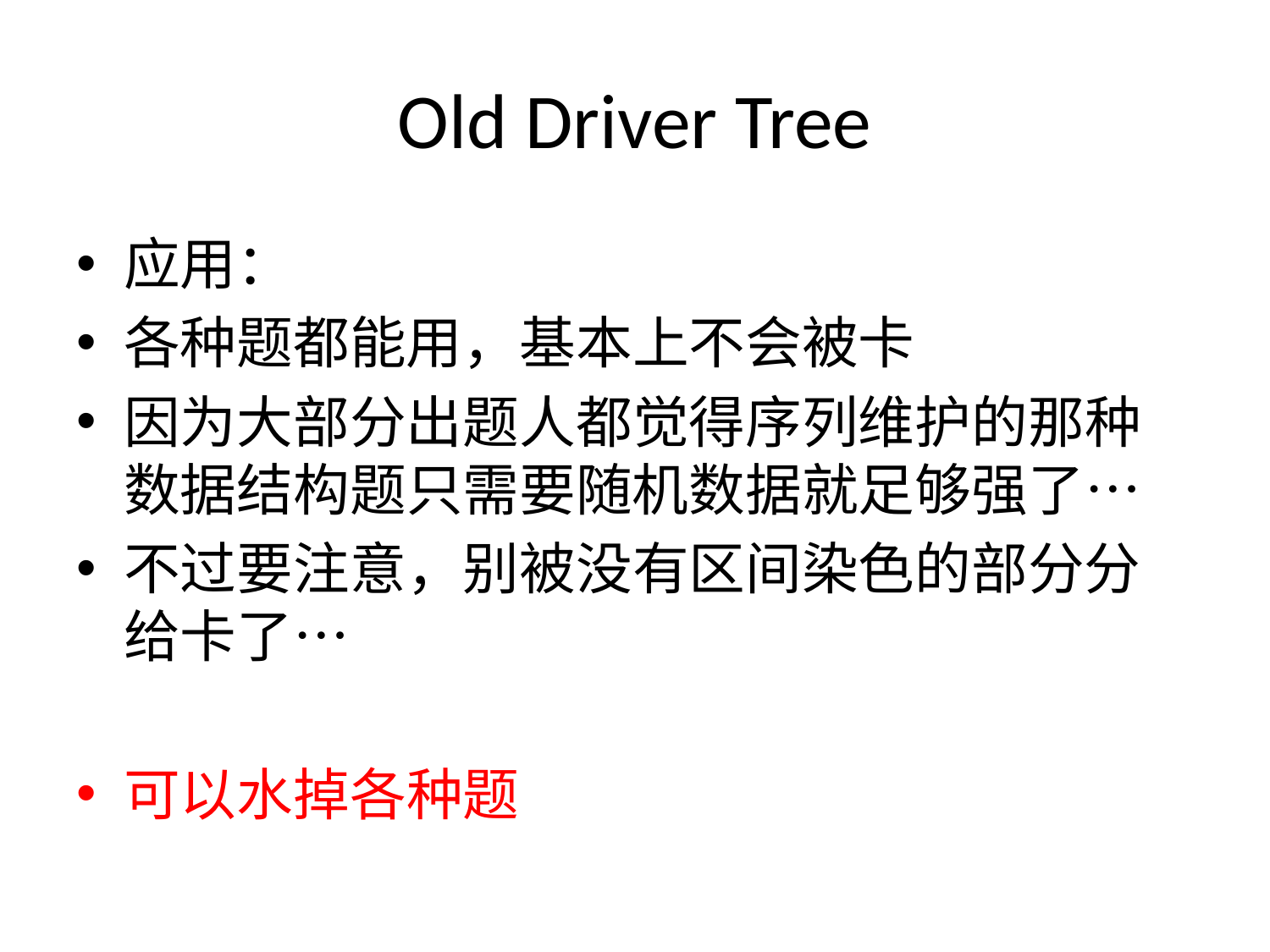

# Old Driver Tree
应用：
各种题都能用，基本上不会被卡
因为大部分出题人都觉得序列维护的那种数据结构题只需要随机数据就足够强了…
不过要注意，别被没有区间染色的部分分给卡了…

可以水掉各种题